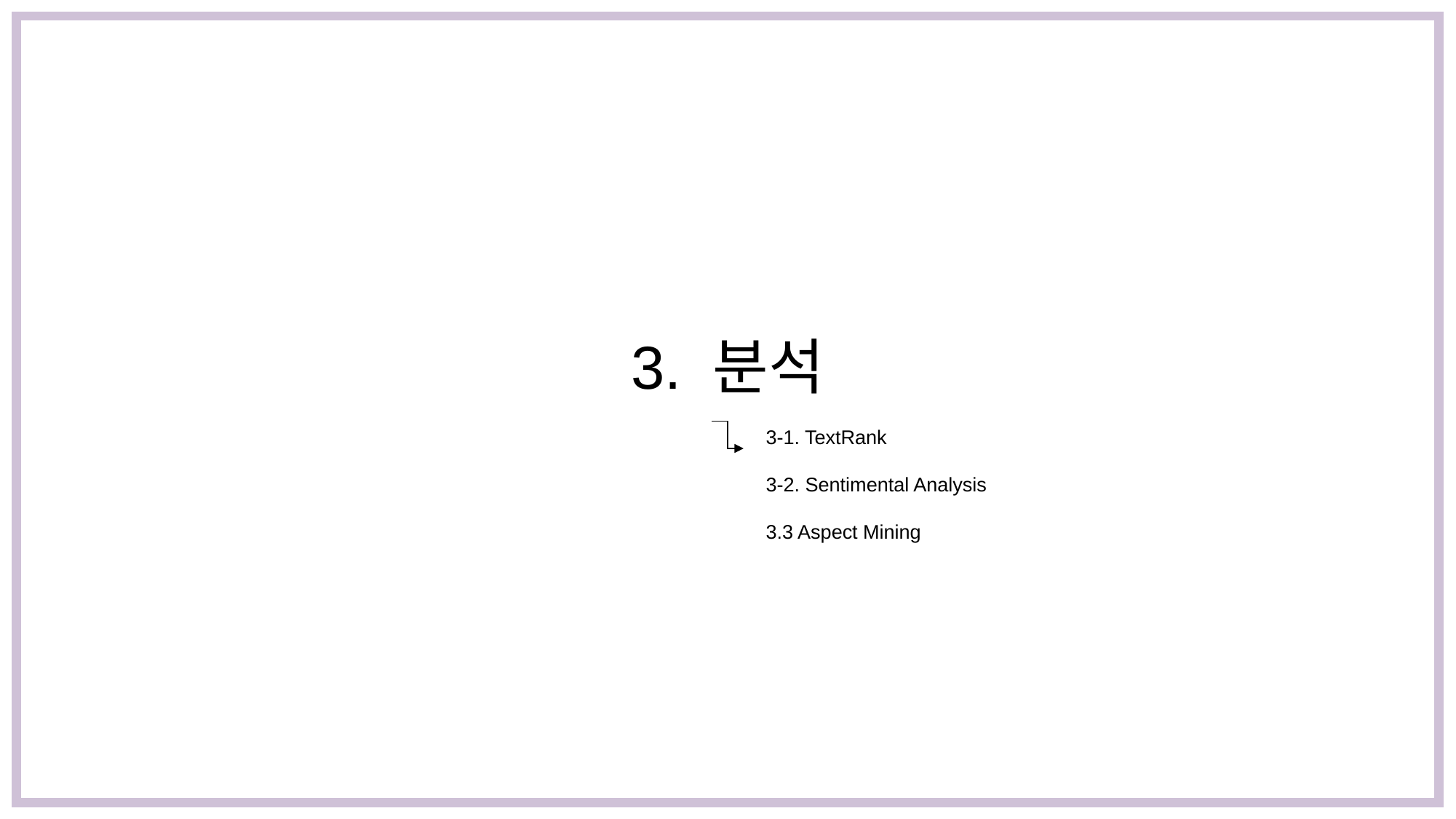

3. 분석

3-1. TextRank

3-2. Sentimental Analysis

3.3 Aspect Mining